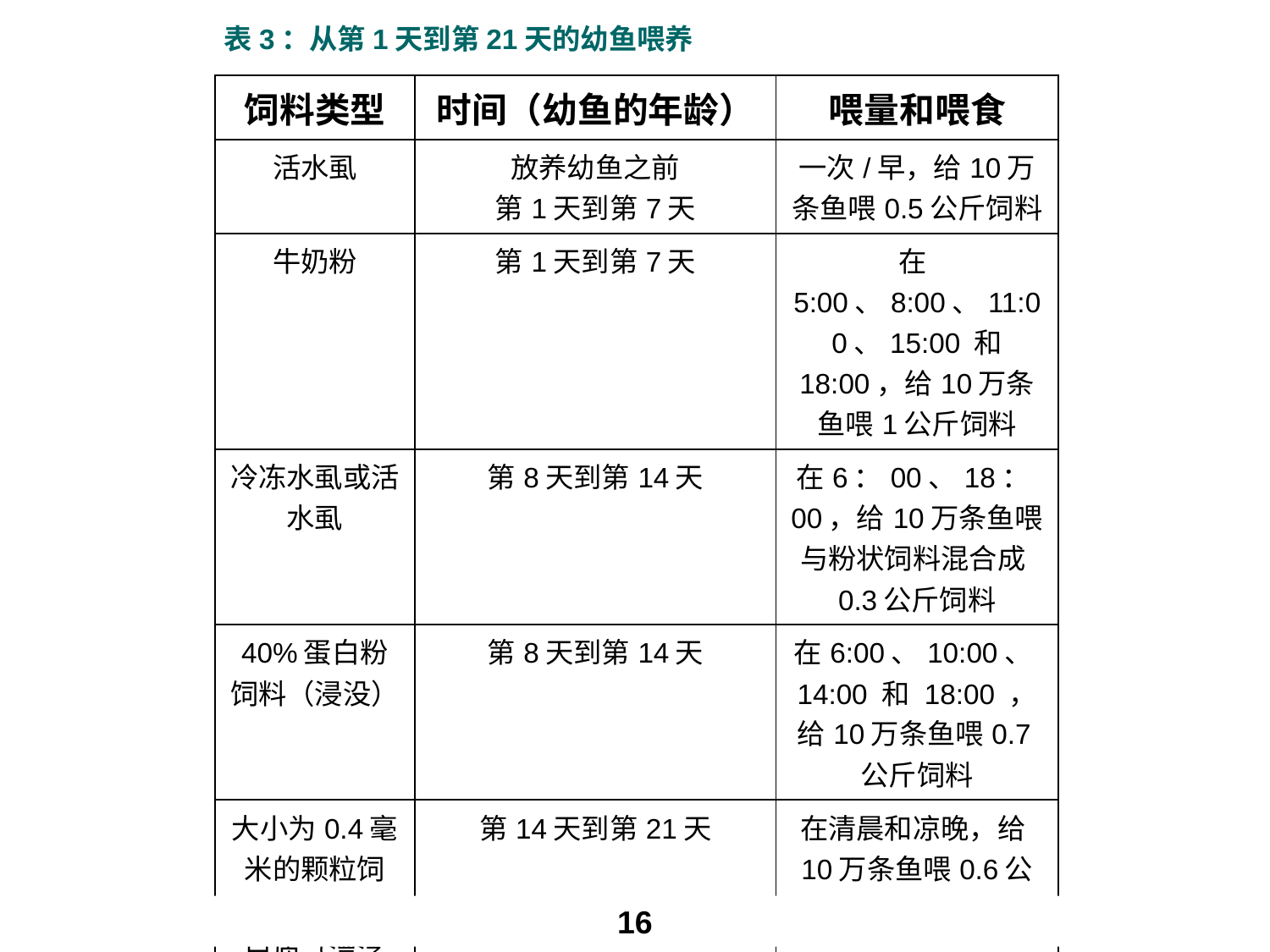

表3：从第1天到第21天的幼鱼喂养
| 饲料类型 | 时间（幼鱼的年龄） | 喂量和喂食 |
| --- | --- | --- |
| 活水虱 | 放养幼鱼之前 第1天到第7天 | 一次/早，给10万条鱼喂0.5公斤饲料 |
| 牛奶粉 | 第1天到第7天 | 在5:00、8:00、11:00、15:00 和 18:00，给10万条鱼喂1公斤饲料 |
| 冷冻水虱或活水虱 | 第8天到第14天 | 在6：00、18：00，给10万条鱼喂与粉状饲料混合成0.3公斤饲料 |
| 40%蛋白粉饲料（浸没） | 第8天到第14天 | 在6:00、10:00、14:00 和 18:00 ，给10万条鱼喂0.7公斤饲料 |
| 大小为0.4毫米的颗粒饲料，40%蛋白质（漂浮型）+浸没 | 第14天到第21天 | 在清晨和凉晚，给10万条鱼喂0.6公斤饲料 |
16